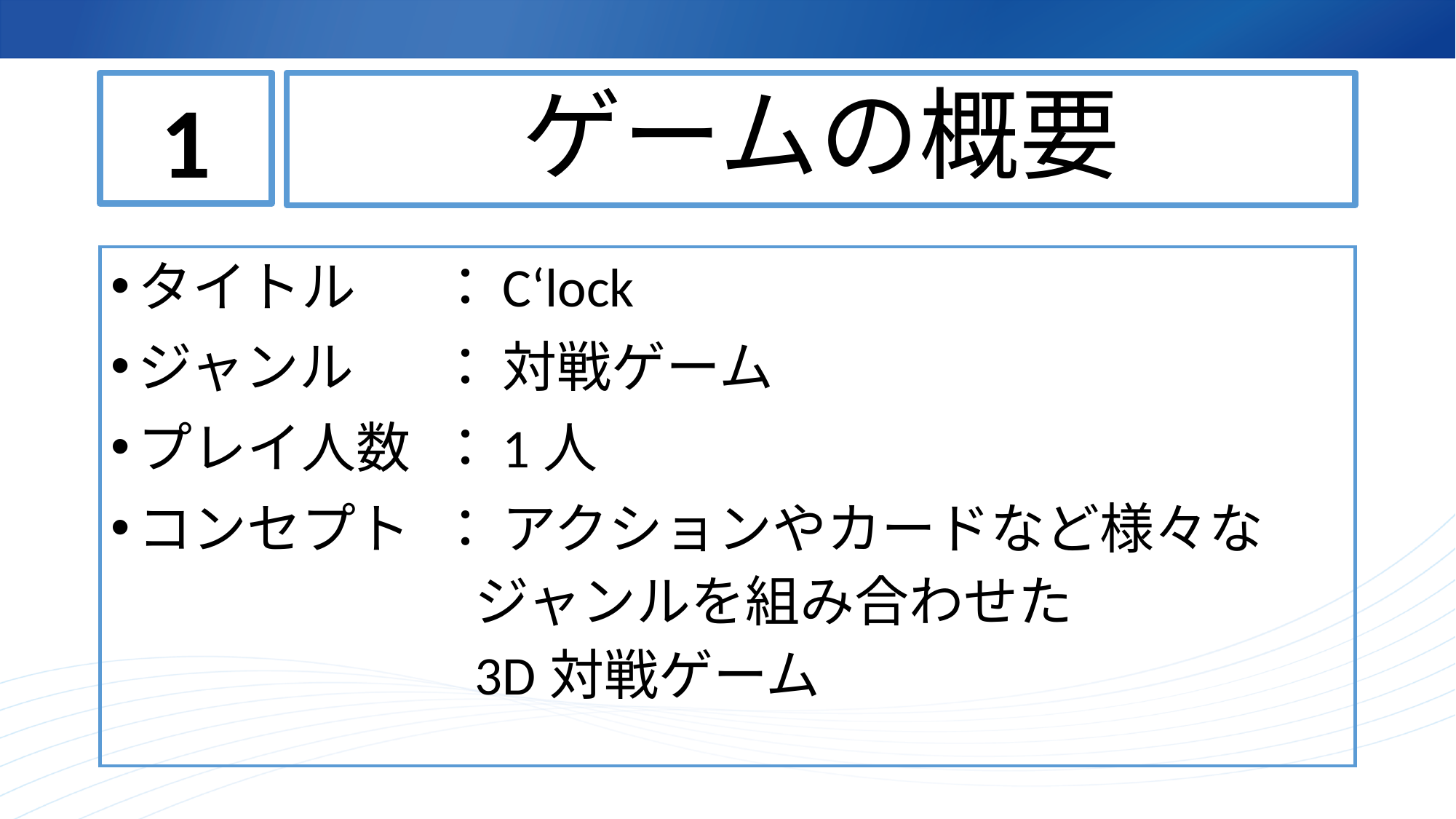

1
# ゲームの概要
タイトル	：	C‘lock
ジャンル	：	対戦ゲーム
プレイ人数	：	1人
コンセプト	：	アクションやカードなど様々な
ジャンルを組み合わせた
3D対戦ゲーム